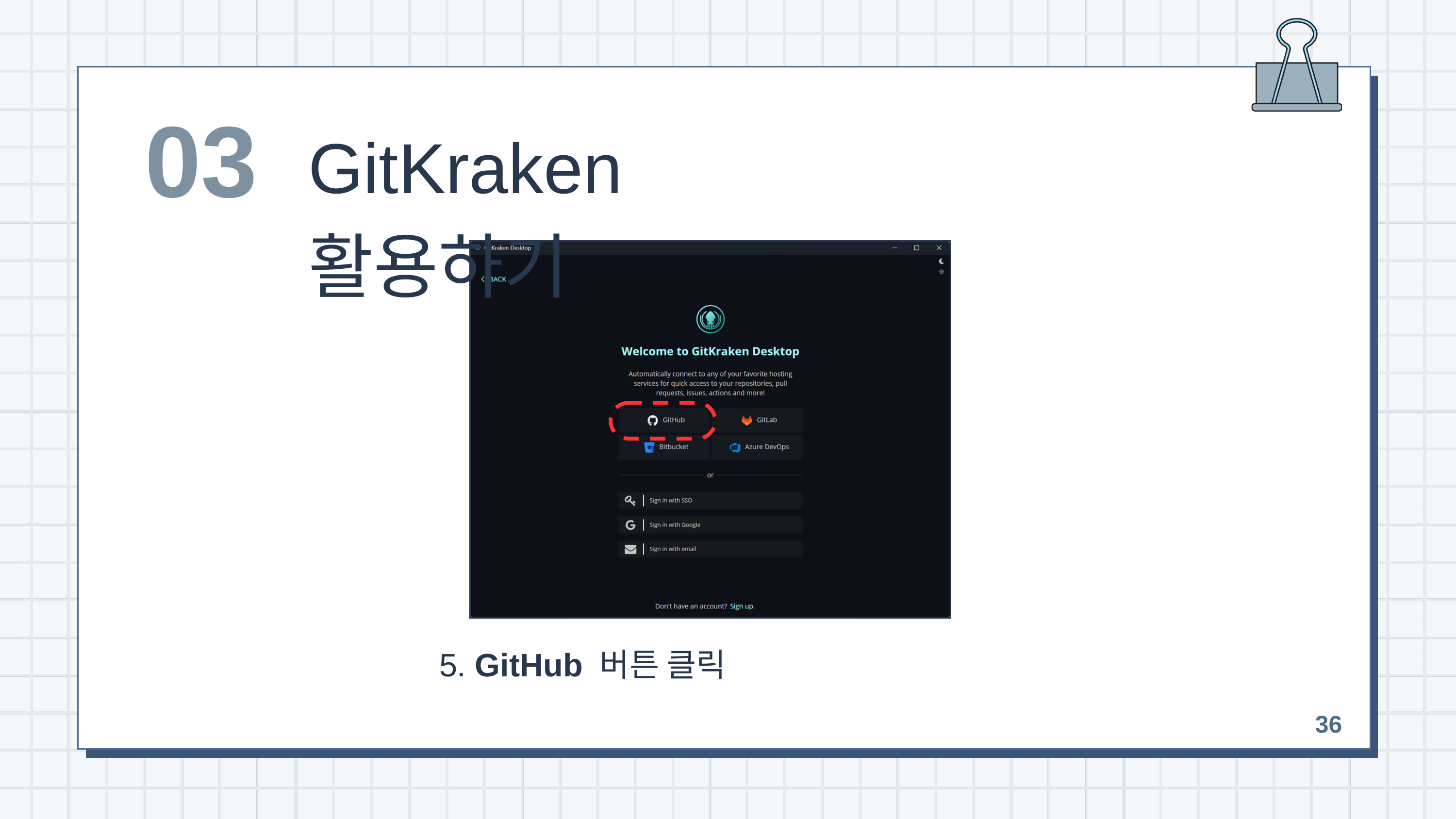

03
GitKraken 활용하기

   5. GitHub 버튼 클릭
36